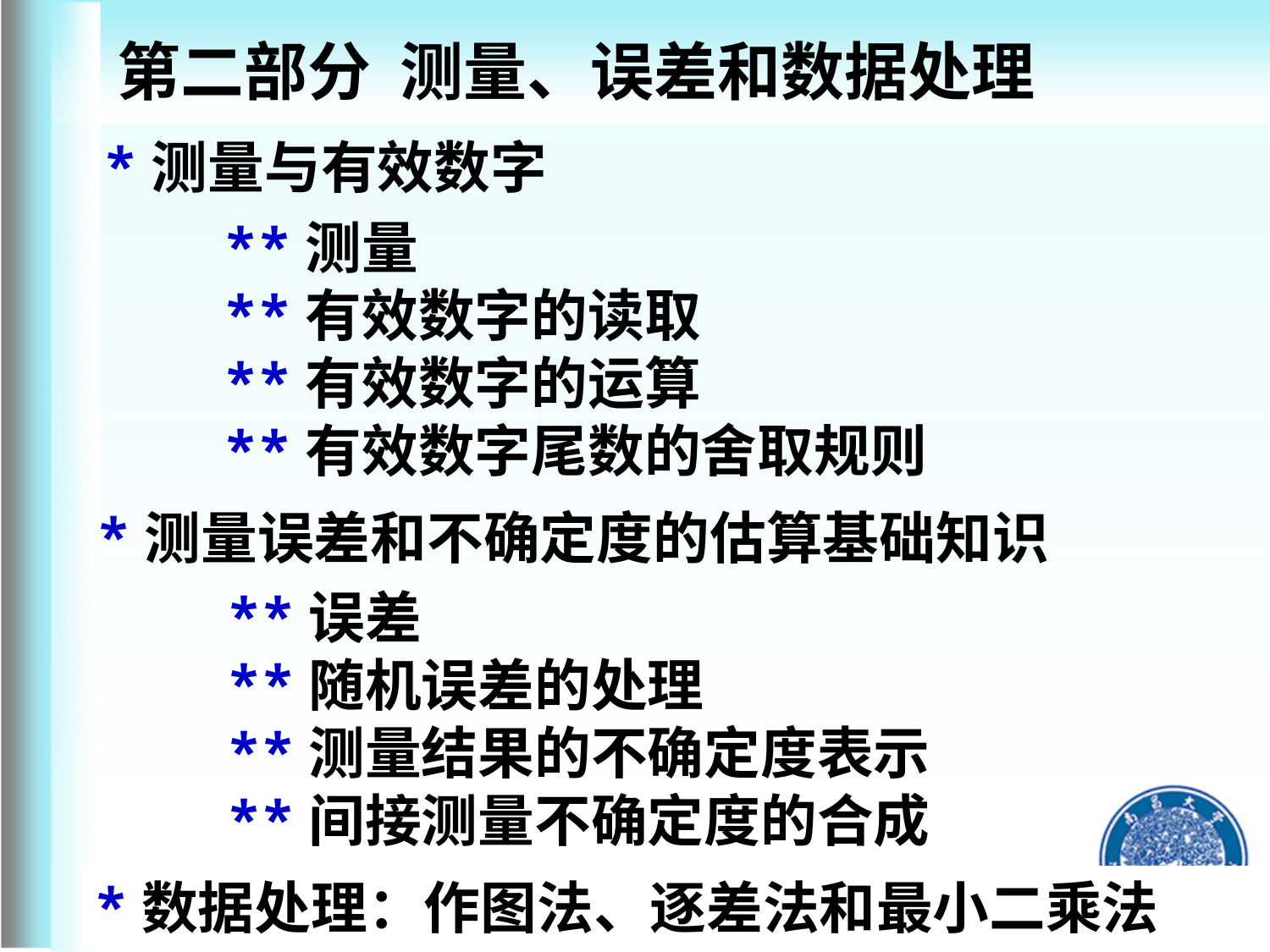

第二部分  测量、误差和数据处理
*测量与有效数字
**测量
**有效数字的读取
**有效数字的运算
**有效数字尾数的舍取规则
*测量误差和不确定度的估算基础知识
**误差
**随机误差的处理
**测量结果的不确定度表示
**间接测量不确定度的合成
*数据处理：作图法、逐差法和最小二乘法